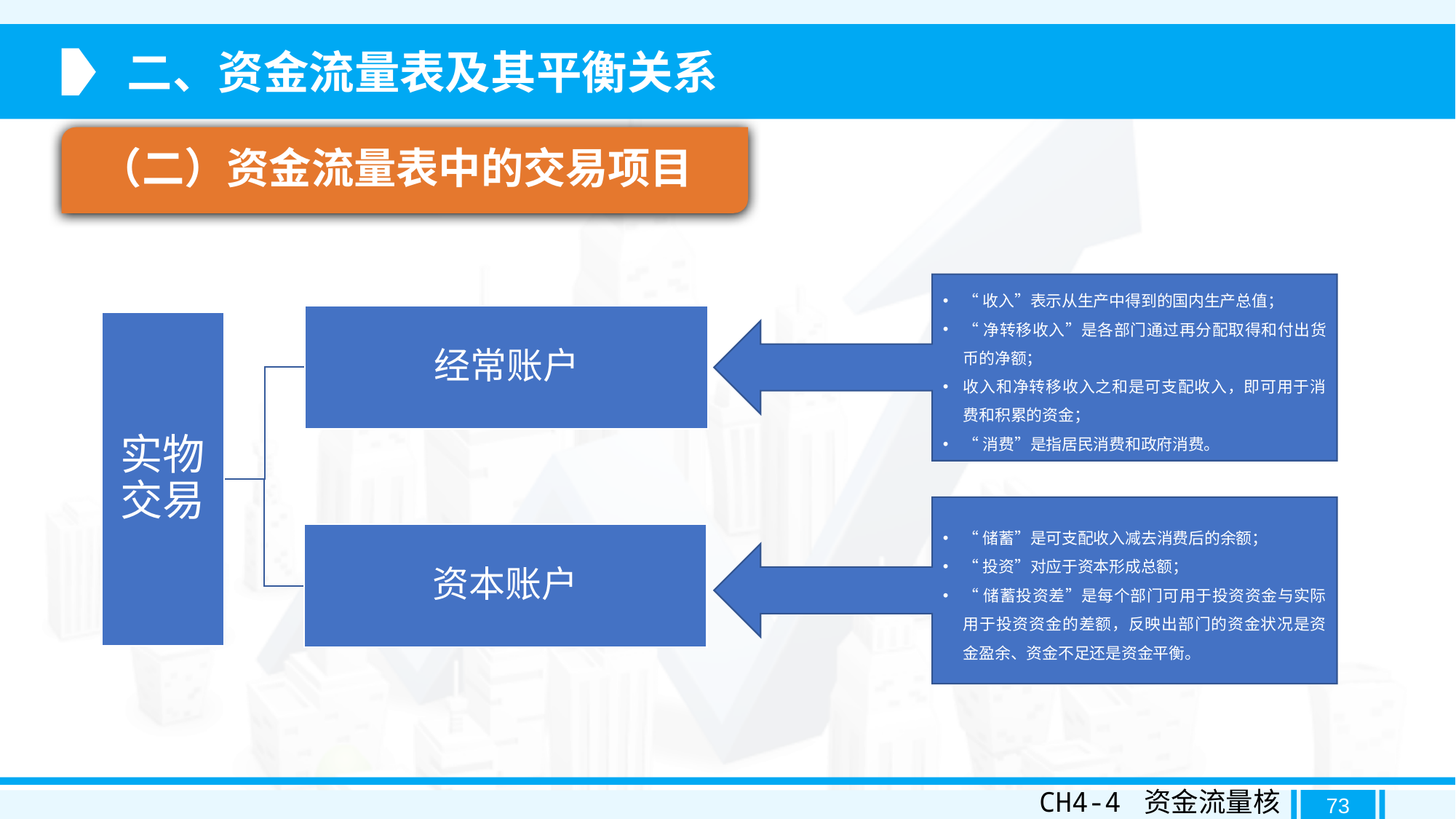

二、资金流量表及其平衡关系

（二）资金流量表中的交易项目

实物交易
经常账户
资本账户
“收入”表示从生产中得到的国内生产总值；
“净转移收入”是各部门通过再分配取得和付出货币的净额；
收入和净转移收入之和是可支配收入，即可用于消费和积累的资金；
“消费”是指居民消费和政府消费。
“储蓄”是可支配收入减去消费后的余额；
“投资”对应于资本形成总额；
“储蓄投资差”是每个部门可用于投资资金与实际用于投资资金的差额，反映出部门的资金状况是资金盈余、资金不足还是资金平衡。
CH4-4 资金流量核算
73